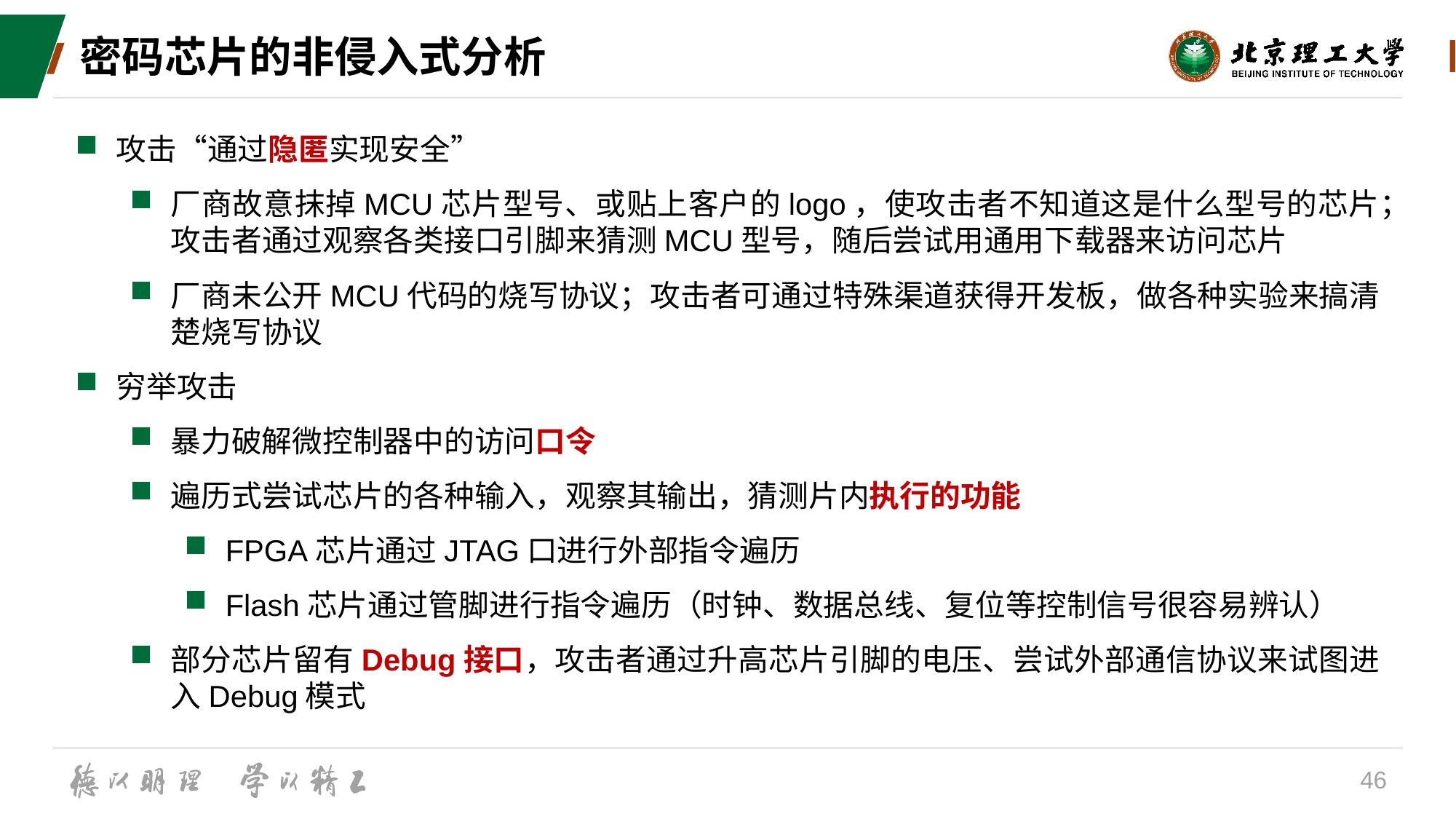

# 密码芯片的非侵入式分析
攻击“通过隐匿实现安全”
厂商故意抹掉MCU芯片型号、或贴上客户的logo，使攻击者不知道这是什么型号的芯片；攻击者通过观察各类接口引脚来猜测MCU型号，随后尝试用通用下载器来访问芯片
厂商未公开MCU代码的烧写协议；攻击者可通过特殊渠道获得开发板，做各种实验来搞清楚烧写协议
穷举攻击
暴力破解微控制器中的访问口令
遍历式尝试芯片的各种输入，观察其输出，猜测片内执行的功能
FPGA芯片通过JTAG口进行外部指令遍历
Flash芯片通过管脚进行指令遍历（时钟、数据总线、复位等控制信号很容易辨认）
部分芯片留有Debug接口，攻击者通过升高芯片引脚的电压、尝试外部通信协议来试图进入Debug模式